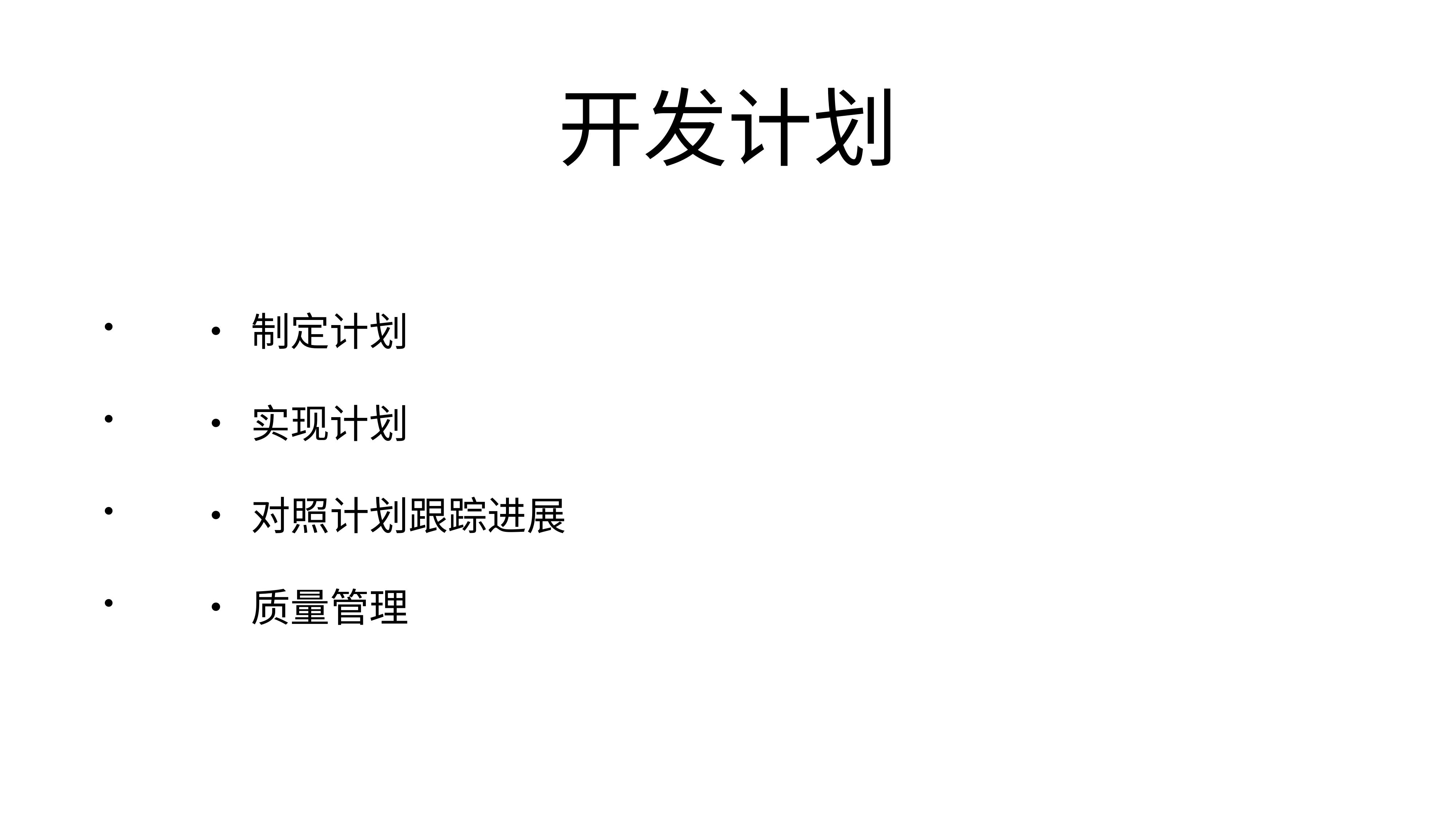

# 开发计划
	•	制定计划
	•	实现计划
	•	对照计划跟踪进展
	•	质量管理